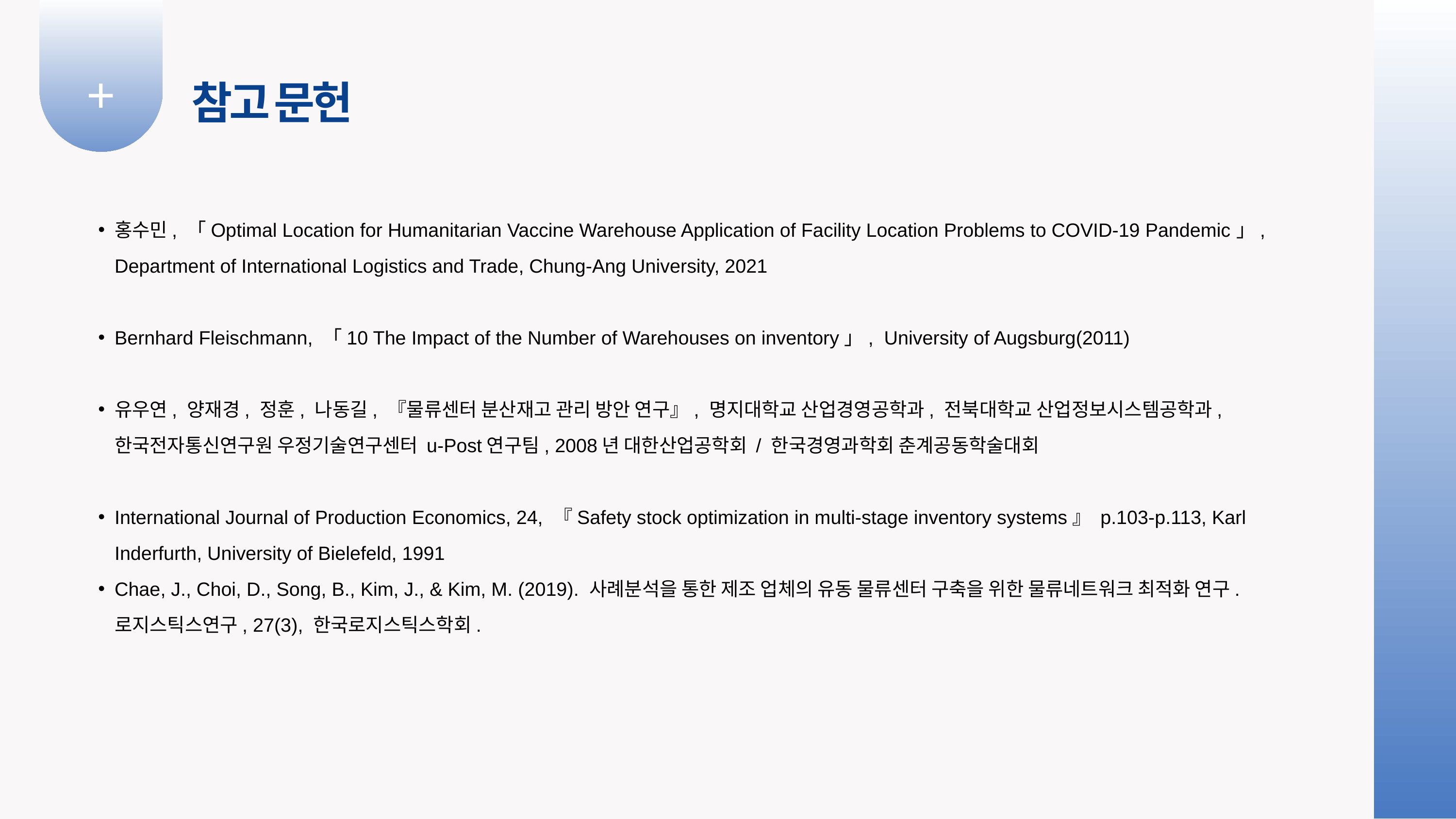

+
참고 문헌
홍수민, 「Optimal Location for Humanitarian Vaccine Warehouse Application of Facility Location Problems to COVID-19 Pandemic」, Department of International Logistics and Trade, Chung-Ang University, 2021

Bernhard Fleischmann, 「10 The Impact of the Number of Warehouses on inventory」,  University of Augsburg(2011)

유우연, 양재경, 정훈, 나동길, 『물류센터 분산재고 관리 방안 연구』, 명지대학교 산업경영공학과, 전북대학교 산업정보시스템공학과, 한국전자통신연구원 우정기술연구센터 u-Post연구팀, 2008년 대한산업공학회 / 한국경영과학회 춘계공동학술대회

International Journal of Production Economics, 24, 『Safety stock optimization in multi-stage inventory systems』 p.103-p.113, Karl Inderfurth, University of Bielefeld, 1991
Chae, J., Choi, D., Song, B., Kim, J., & Kim, M. (2019). 사례분석을 통한 제조 업체의 유동 물류센터 구축을 위한 물류네트워크 최적화 연구. 로지스틱스연구, 27(3), 한국로지스틱스학회.